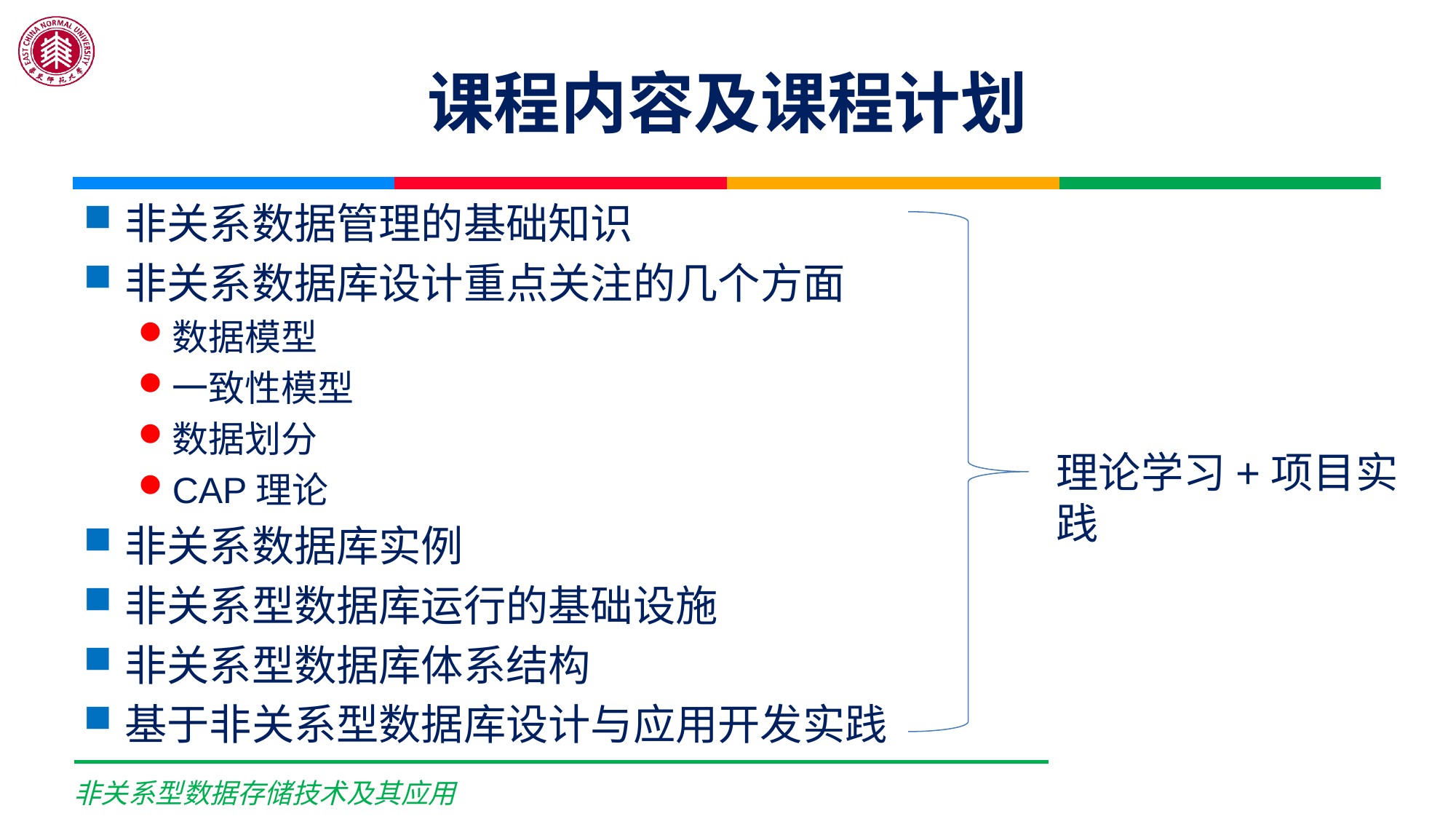

# 课程内容及课程计划
非关系数据管理的基础知识
非关系数据库设计重点关注的几个方面
数据模型
一致性模型
数据划分
CAP理论
非关系数据库实例
非关系型数据库运行的基础设施
非关系型数据库体系结构
基于非关系型数据库设计与应用开发实践

理论学习+项目实践